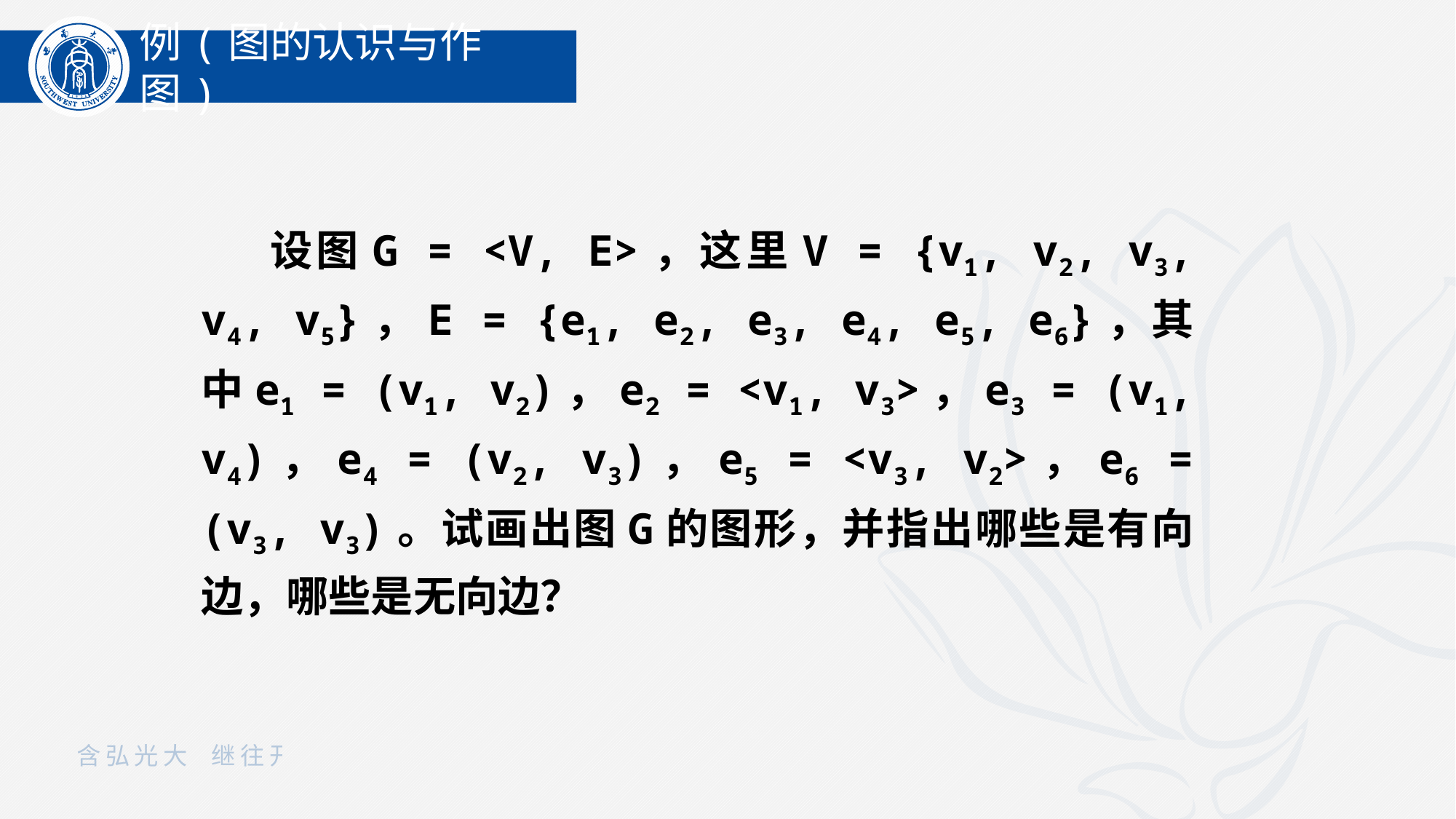

例(图的认识与作图)
    设图G = <V, E>，这里V = {v1, v2, v3, v4, v5}，E = {e1, e2, e3, e4, e5, e6}，其中e1 = (v1, v2)，e2 = <v1, v3>，e3 = (v1, v4)，e4 = (v2, v3)，e5 = <v3, v2>，e6 = (v3, v3)。试画出图G的图形，并指出哪些是有向边，哪些是无向边？